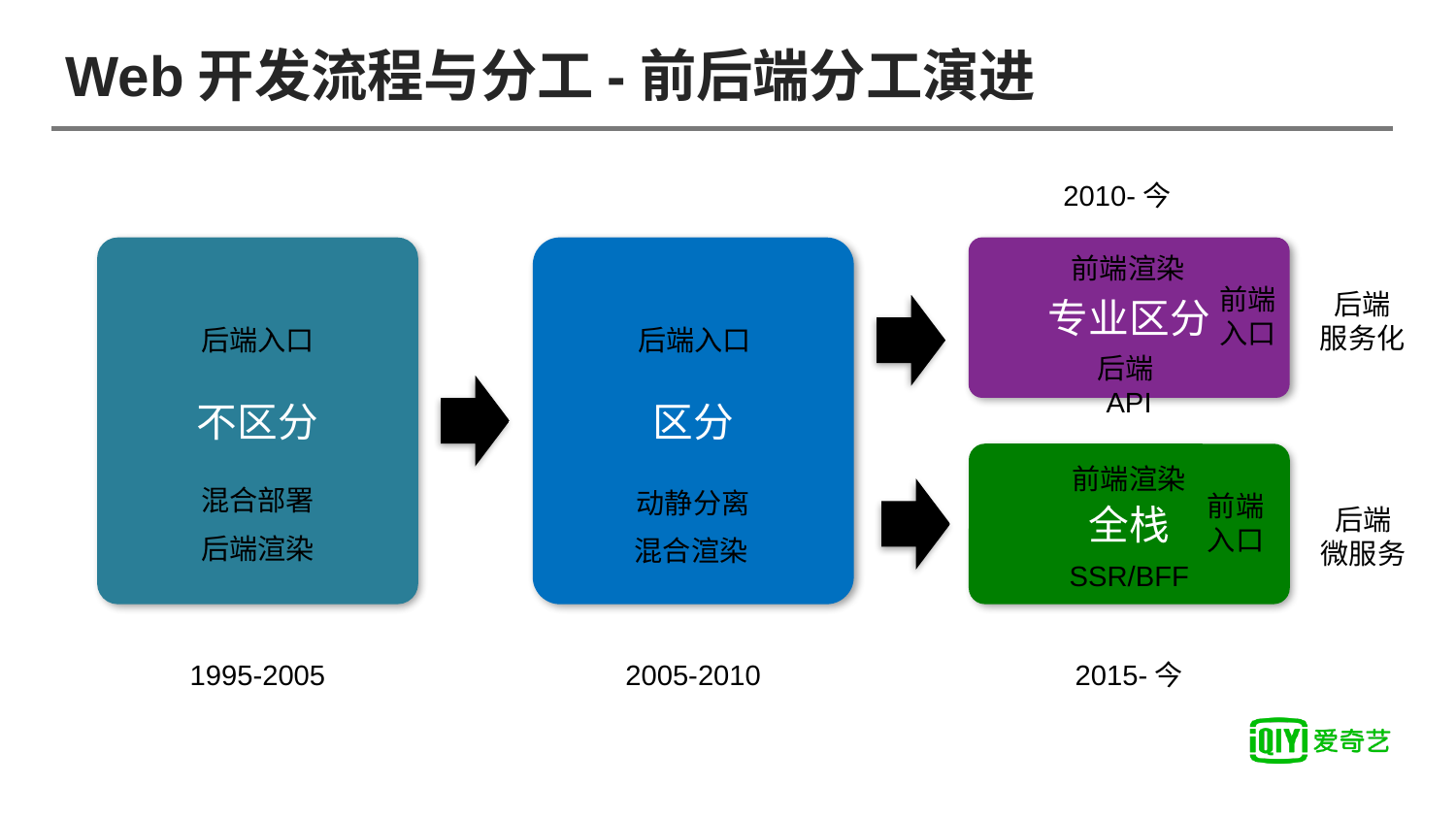

# Web开发流程与分工-前后端分工演进
2010-今
不区分
区分
专业区分
前端渲染
前端
入口
后端
服务化

后端入口
后端入口
后端API

全栈
前端渲染
混合部署
动静分离

前端
入口
后端
微服务
后端渲染
混合渲染
SSR/BFF
2015-今
2005-2010
1995-2005